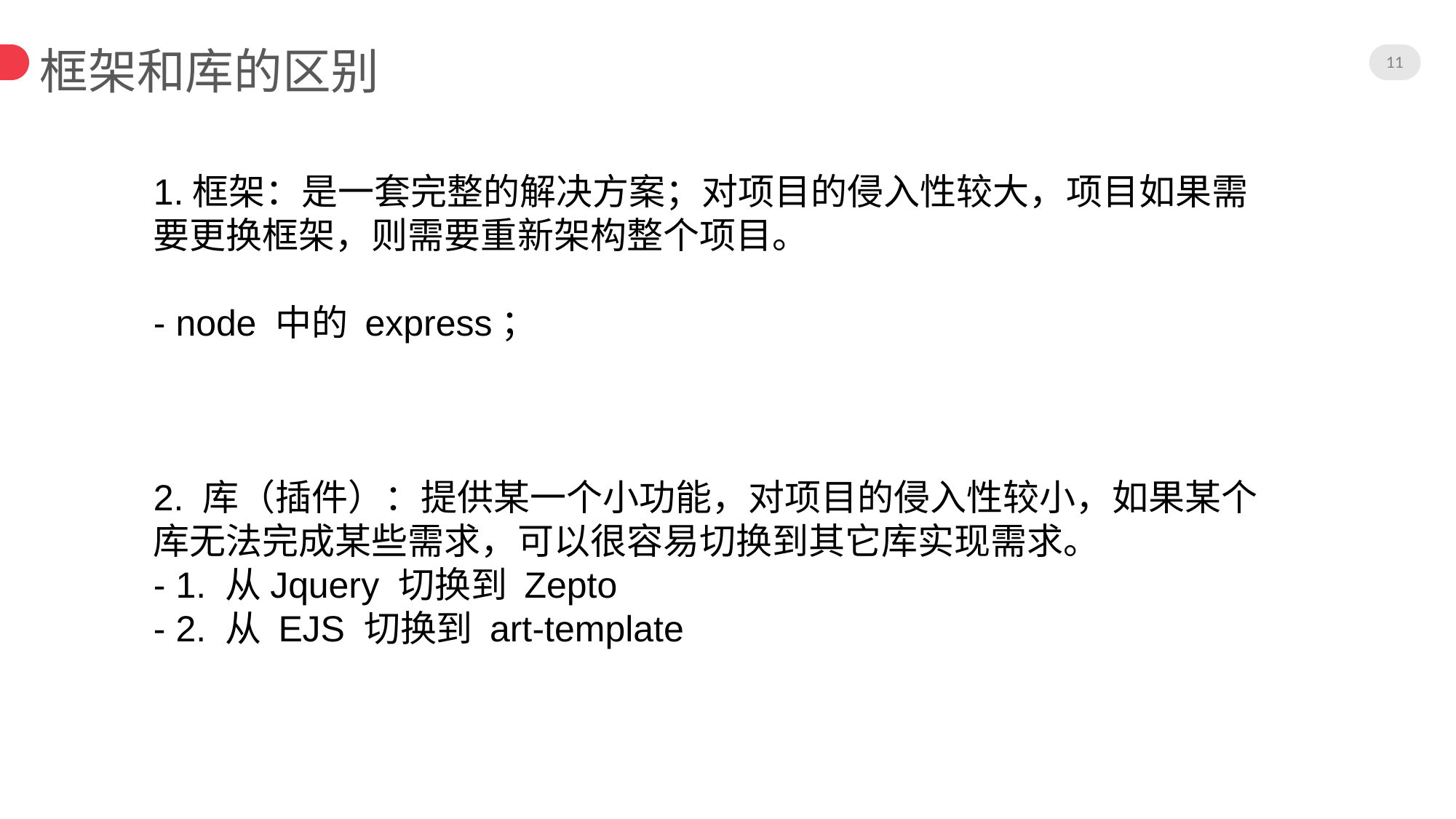

11
框架和库的区别
1.框架：是一套完整的解决方案；对项目的侵入性较大，项目如果需要更换框架，则需要重新架构整个项目。
- node 中的 express；
2. 库（插件）：提供某一个小功能，对项目的侵入性较小，如果某个库无法完成某些需求，可以很容易切换到其它库实现需求。
- 1. 从Jquery 切换到 Zepto
- 2. 从 EJS 切换到 art-template